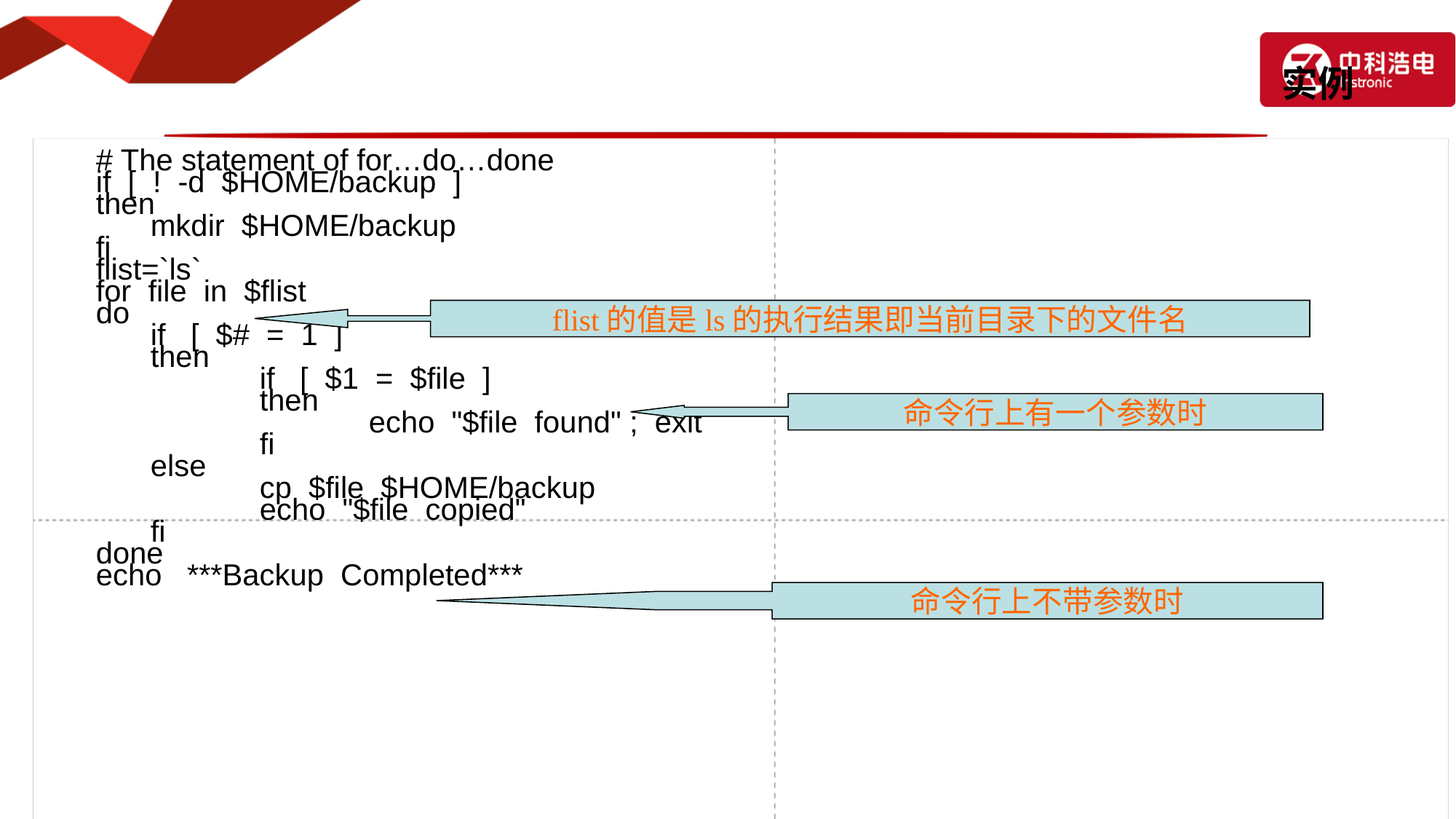

# 实例
# The statement of for…do…done
if  [  !  -d  $HOME/backup  ]
then
	mkdir  $HOME/backup
fi
flist=`ls`
for  file  in  $flist
do
	if   [  $#  =  1  ]
	then
		if   [  $1  =  $file  ]
		then
			echo  "$file  found" ;  exit
		fi
	else
		cp  $file  $HOME/backup
		echo  "$file  copied"
	fi
done
echo   ***Backup  Completed***
flist的值是ls的执行结果即当前目录下的文件名
命令行上有一个参数时
命令行上不带参数时